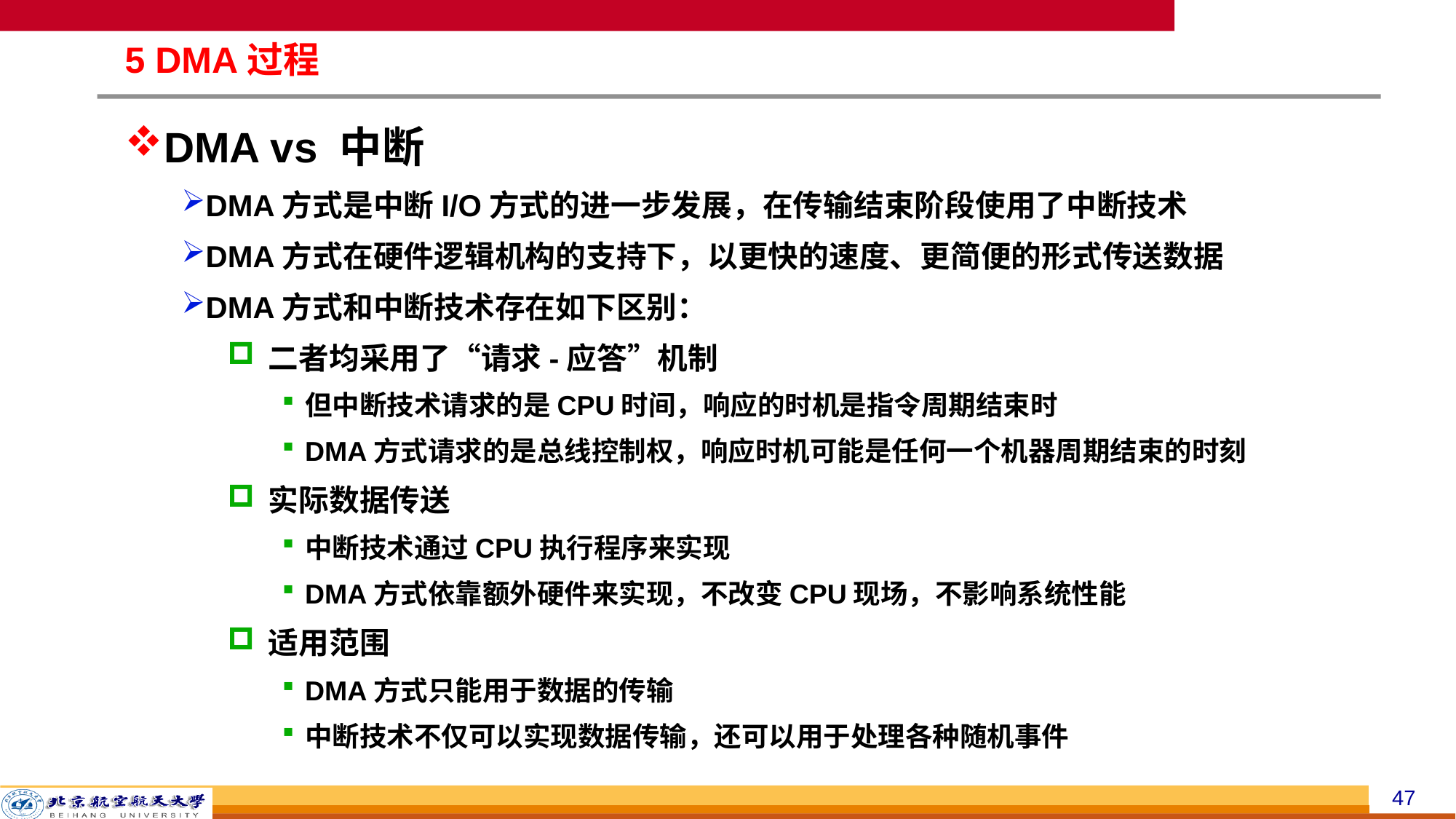

# 5 DMA过程
DMA vs 中断
DMA方式是中断I/O方式的进一步发展，在传输结束阶段使用了中断技术
DMA方式在硬件逻辑机构的支持下，以更快的速度、更简便的形式传送数据
DMA方式和中断技术存在如下区别：
二者均采用了“请求-应答”机制
但中断技术请求的是CPU时间，响应的时机是指令周期结束时
DMA方式请求的是总线控制权，响应时机可能是任何一个机器周期结束的时刻
实际数据传送
中断技术通过CPU执行程序来实现
DMA方式依靠额外硬件来实现，不改变CPU现场，不影响系统性能
适用范围
DMA方式只能用于数据的传输
中断技术不仅可以实现数据传输，还可以用于处理各种随机事件